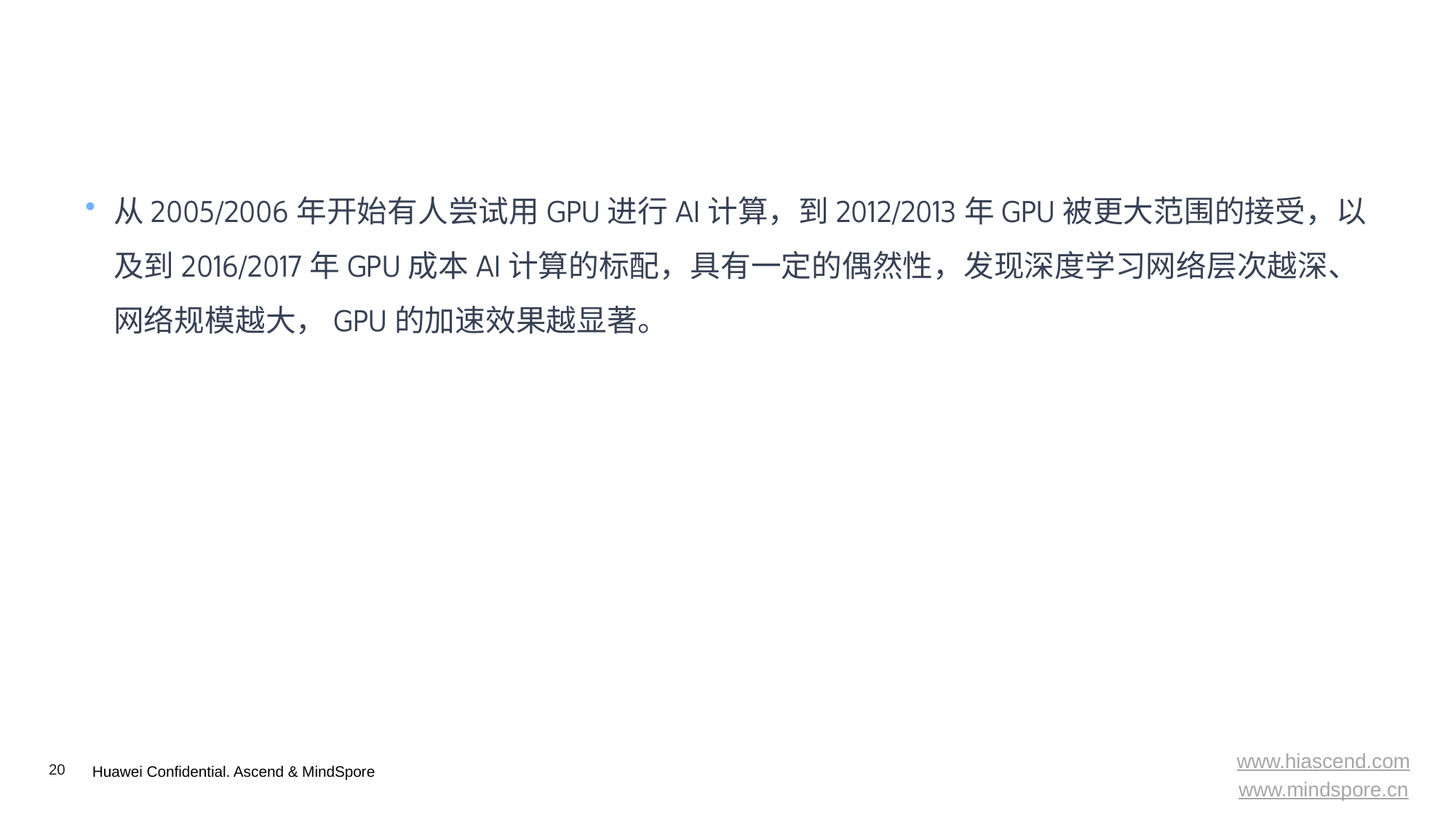

#
从2005/2006年开始有人尝试用GPU进行AI计算，到2012/2013年GPU被更大范围的接受，以及到2016/2017年GPU成本AI计算的标配，具有一定的偶然性，发现深度学习网络层次越深、网络规模越大，GPU的加速效果越显著。